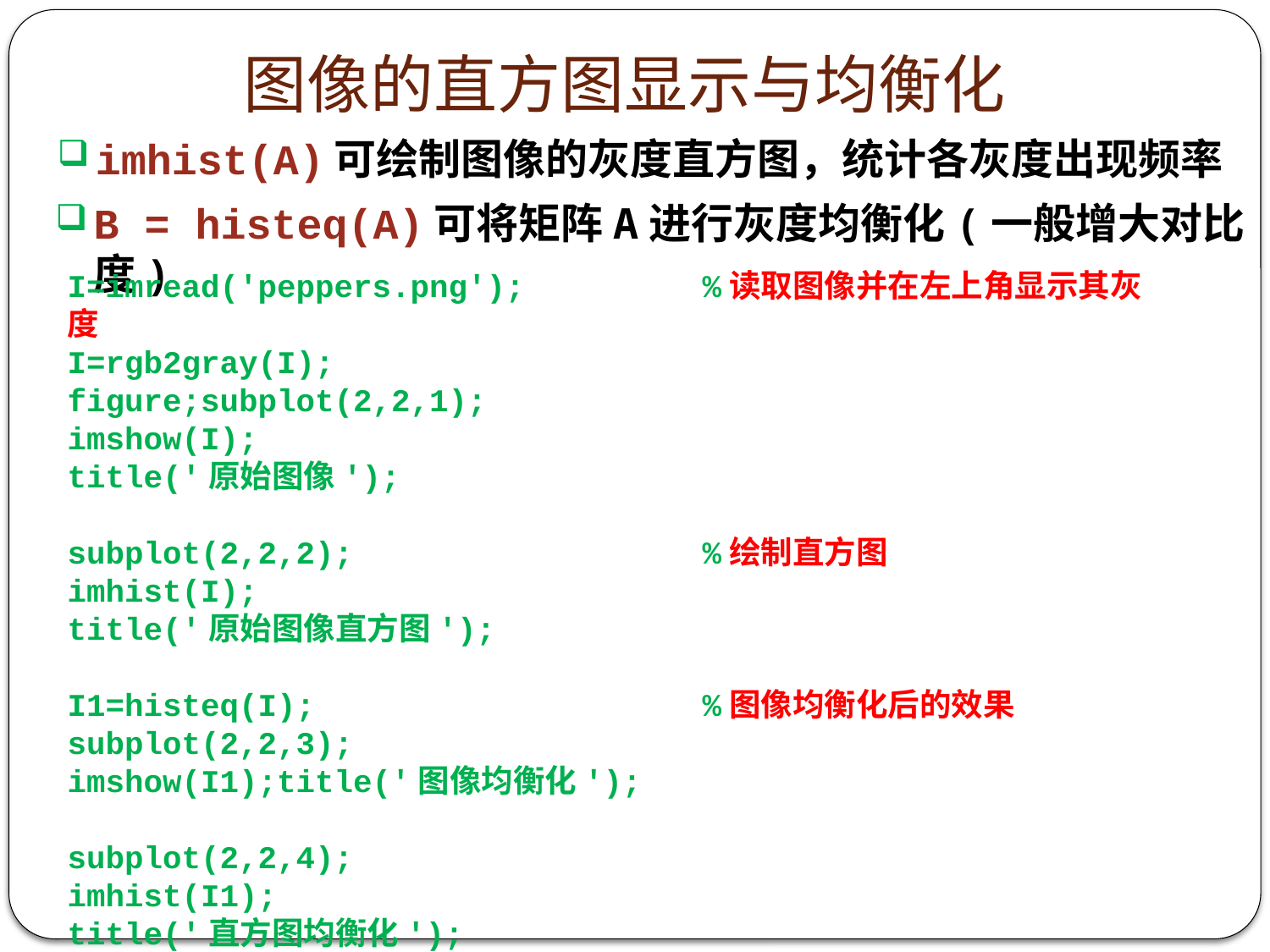

# 图像的直方图显示与均衡化
imhist(A)可绘制图像的灰度直方图，统计各灰度出现频率
B = histeq(A)可将矩阵A进行灰度均衡化(一般增大对比度)
I=imread('peppers.png');   	%读取图像并在左上角显示其灰度
I=rgb2gray(I);
figure;subplot(2,2,1);
imshow(I);
title('原始图像');

subplot(2,2,2);			%绘制直方图
imhist(I);
title('原始图像直方图');

I1=histeq(I);     			%图像均衡化后的效果
subplot(2,2,3);
imshow(I1);title('图像均衡化');

subplot(2,2,4);
imhist(I1);
title('直方图均衡化');